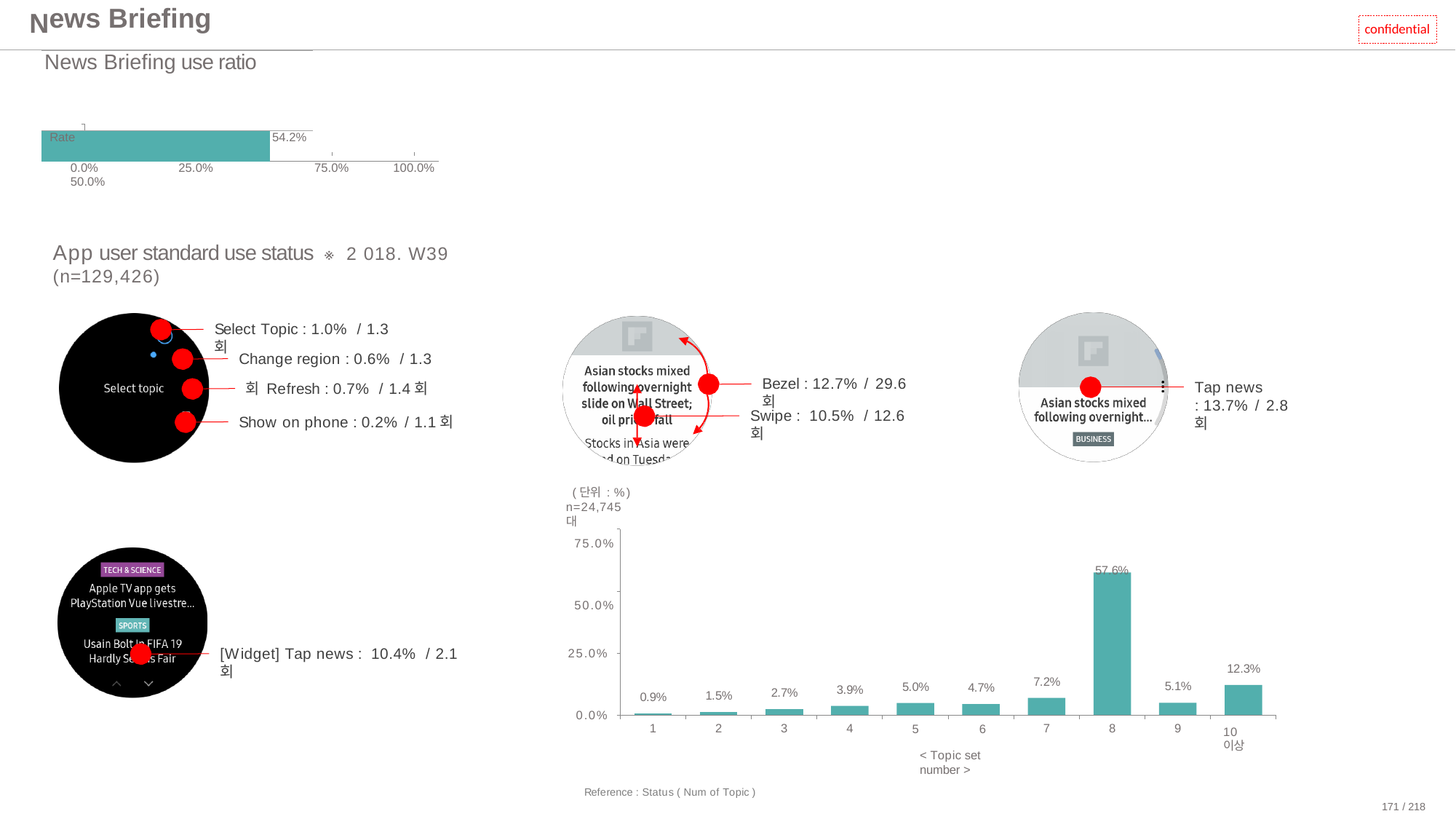

| ews Briefing |  |  |  |
| --- | --- | --- | --- |
| News Briefing use ratio |  |  |  |
| Rate | 54.2% |  |  |
| 0.0% 25.0% 50.0% |  | 75.0% | 100.0% |
N
confidential

App user standard use status ※2018. W39 (n=129,426)

Select Topic : 1.0% / 1.3회

Change region : 0.6% / 1.3회 Refresh : 0.7% / 1.4회

Bezel : 12.7% / 29.6회

Tap news
: 13.7% / 2.8회

Swipe :  10.5% / 12.6회

Show on phone : 0.2% / 1.1회

(단위 : %) n=24,745대
75.0%

57.6%

50.0%

[Widget] Tap news :  10.4% / 2.1회
25.0%

12.3%
7.2%
5.1%
5.0%
4.7%
3.9%
2.7%

1.5%
0.9%

0.0%

1
2
3
4
5	6

< Topic set number >
7
8
9
10 이상
Reference : Status ( Num of Topic )
171 / 218